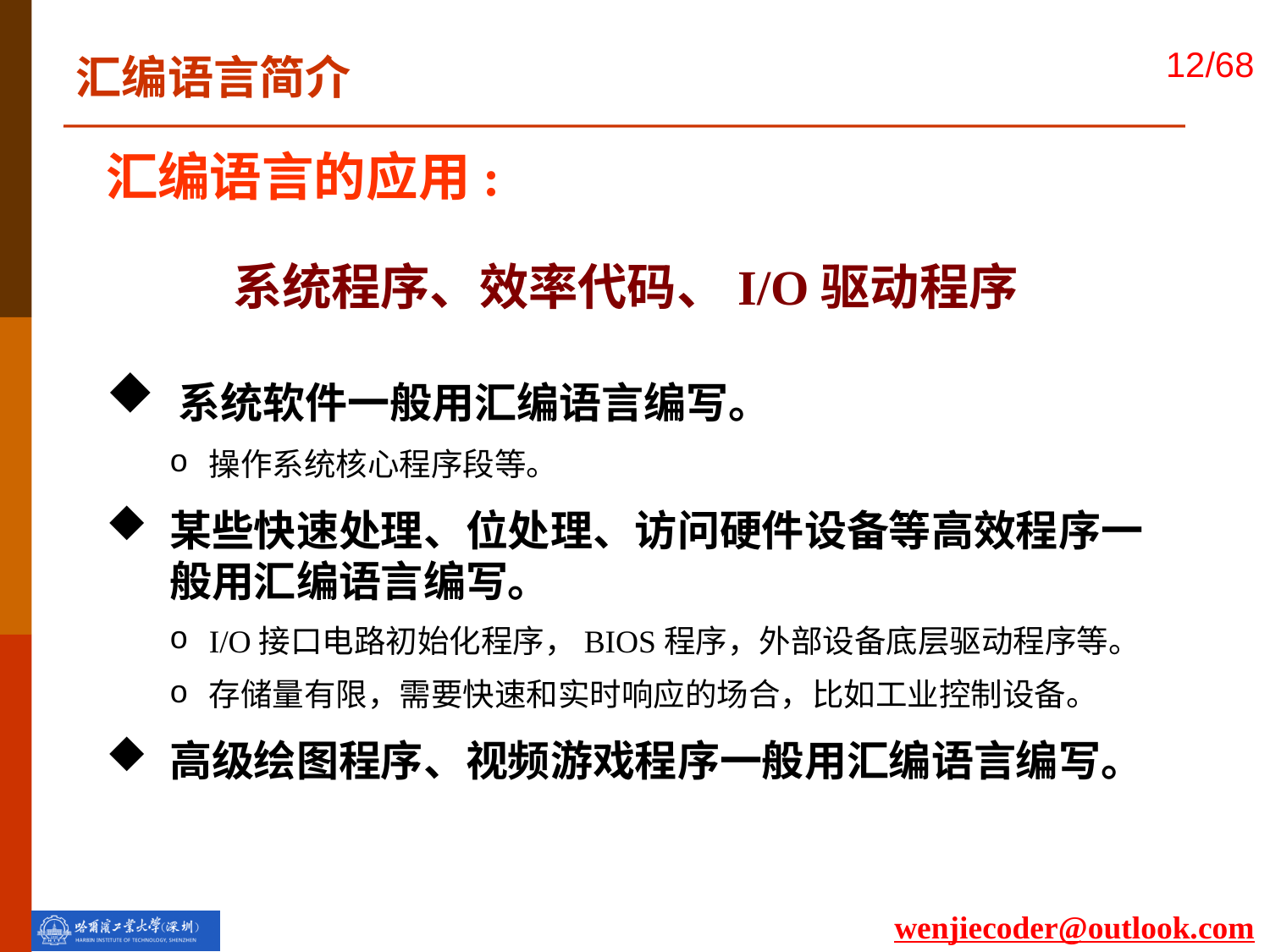

汇编语言简介
汇编语言的应用:
	系统程序、效率代码、I/O驱动程序
 系统软件一般用汇编语言编写。
操作系统核心程序段等。
某些快速处理、位处理、访问硬件设备等高效程序一般用汇编语言编写。
I/O接口电路初始化程序，BIOS程序，外部设备底层驱动程序等。
存储量有限，需要快速和实时响应的场合，比如工业控制设备。
高级绘图程序、视频游戏程序一般用汇编语言编写。